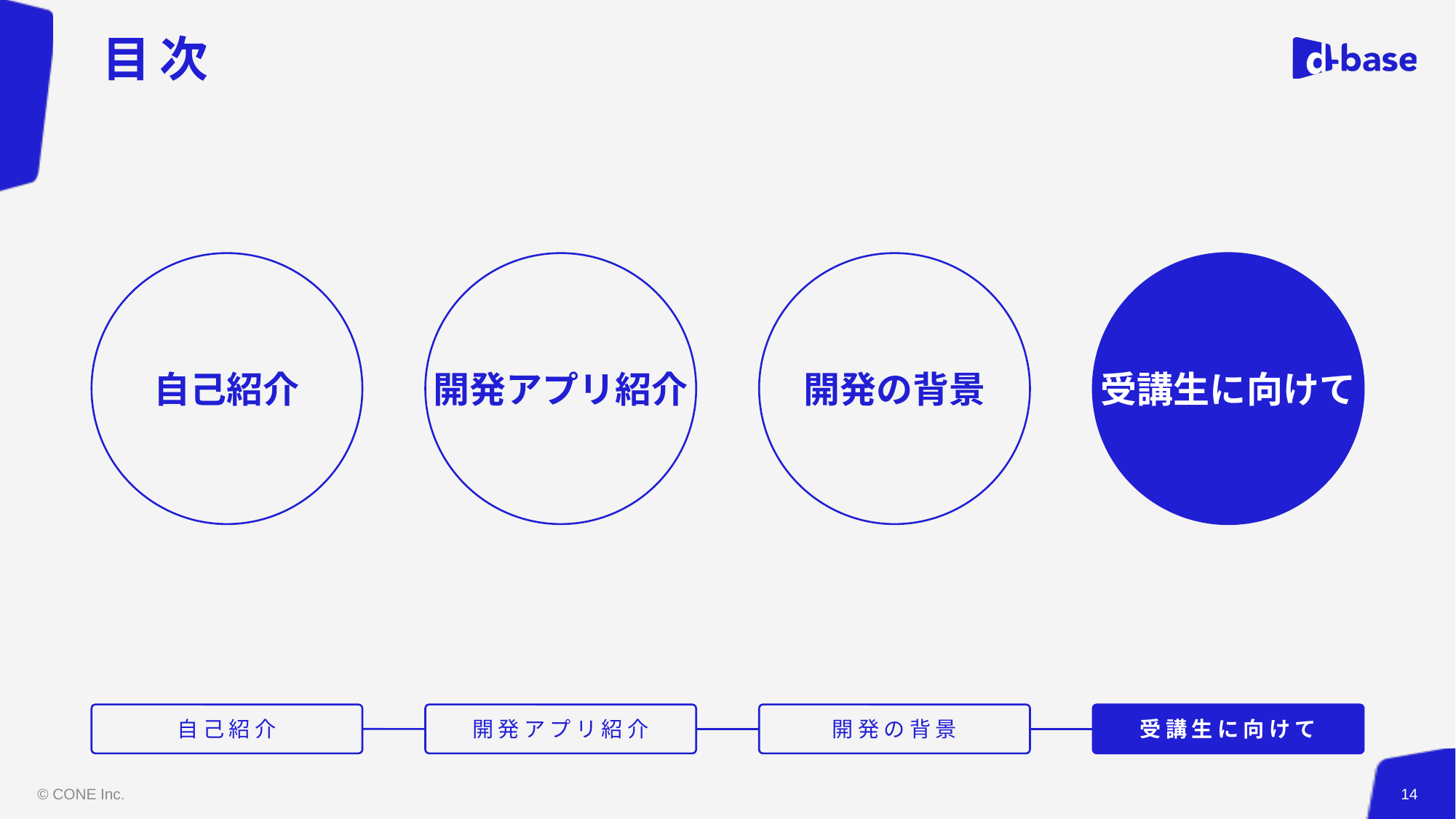

# 目次
自己紹介
開発アプリ紹介
開発の背景
受講生に向けて
自己紹介
開発アプリ紹介
開発の背景
受講生に向けて
© CONE Inc.
14